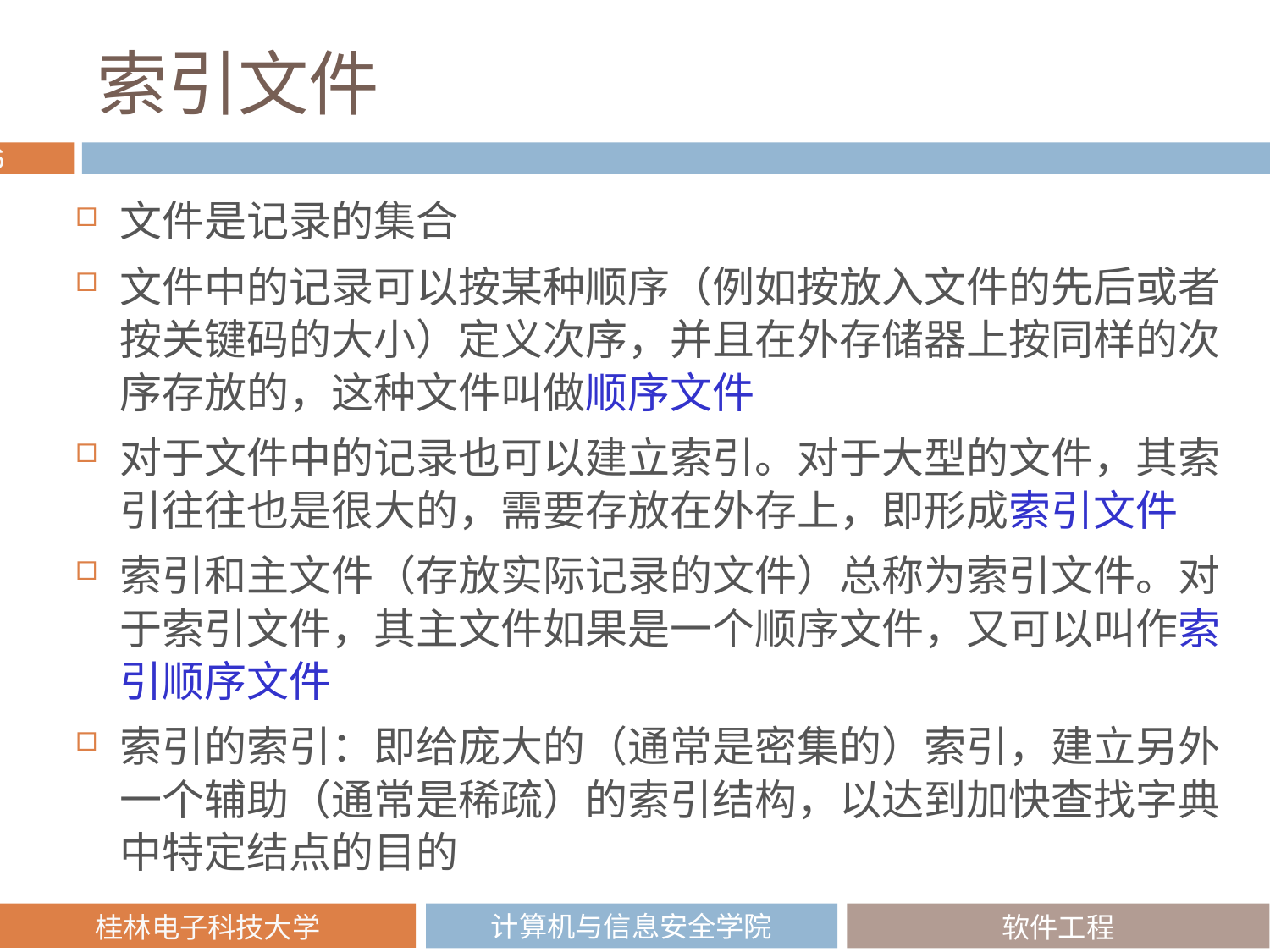

# 索引文件
文件是记录的集合
文件中的记录可以按某种顺序（例如按放入文件的先后或者按关键码的大小）定义次序，并且在外存储器上按同样的次序存放的，这种文件叫做顺序文件
对于文件中的记录也可以建立索引。对于大型的文件，其索引往往也是很大的，需要存放在外存上，即形成索引文件
索引和主文件（存放实际记录的文件）总称为索引文件。对于索引文件，其主文件如果是一个顺序文件，又可以叫作索引顺序文件
索引的索引：即给庞大的（通常是密集的）索引，建立另外一个辅助（通常是稀疏）的索引结构，以达到加快查找字典中特定结点的目的